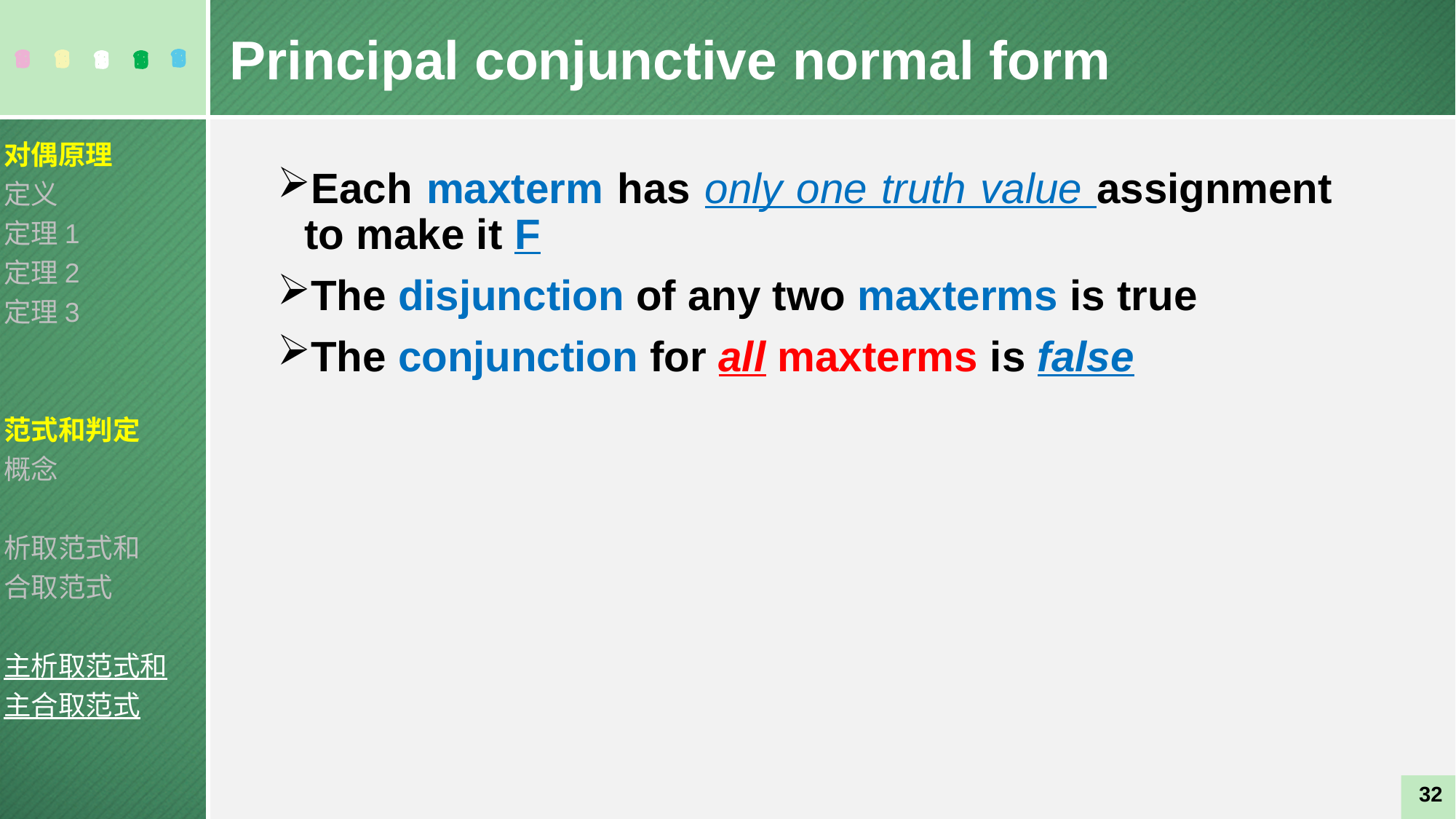

Principal conjunctive normal form

对偶原理
定义
定理1
定理2
定理3

范式和判定
概念

析取范式和
合取范式

主析取范式和
主合取范式

Each maxterm has only one truth value assignment to make it F
The disjunction of any two maxterms is true
The conjunction for all maxterms is false

32